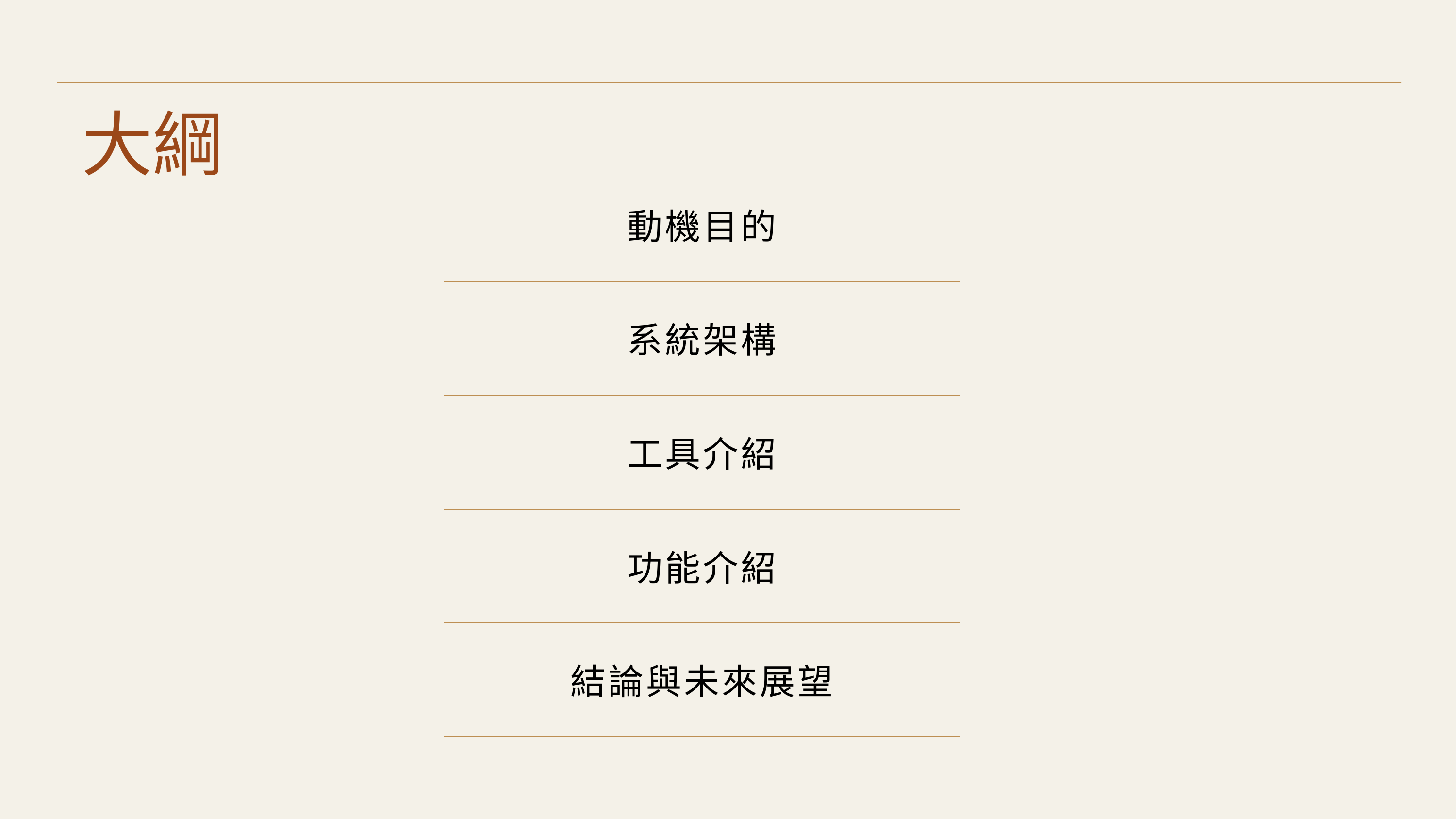

大綱
|  | 動機目的 |
| --- | --- |
|  | 系統架構 |
|  | 工具介紹 |
|  | 功能介紹 |
|  | 結論與未來展望 |